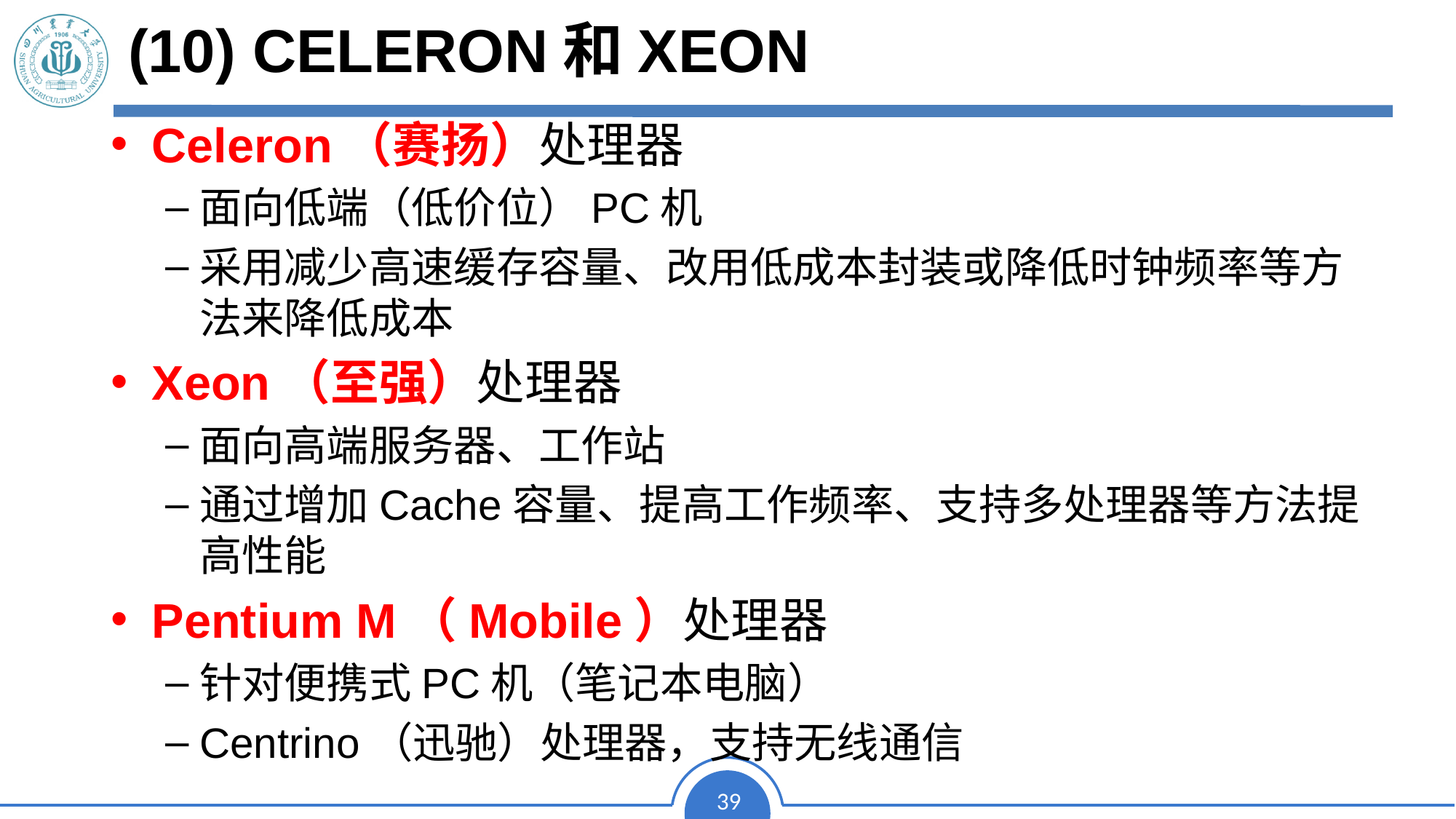

(10) Celeron和Xeon
Celeron（赛扬）处理器
面向低端（低价位）PC机
采用减少高速缓存容量、改用低成本封装或降低时钟频率等方法来降低成本
Xeon（至强）处理器
面向高端服务器、工作站
通过增加Cache容量、提高工作频率、支持多处理器等方法提高性能
Pentium M（Mobile）处理器
针对便携式PC机（笔记本电脑）
Centrino（迅驰）处理器，支持无线通信